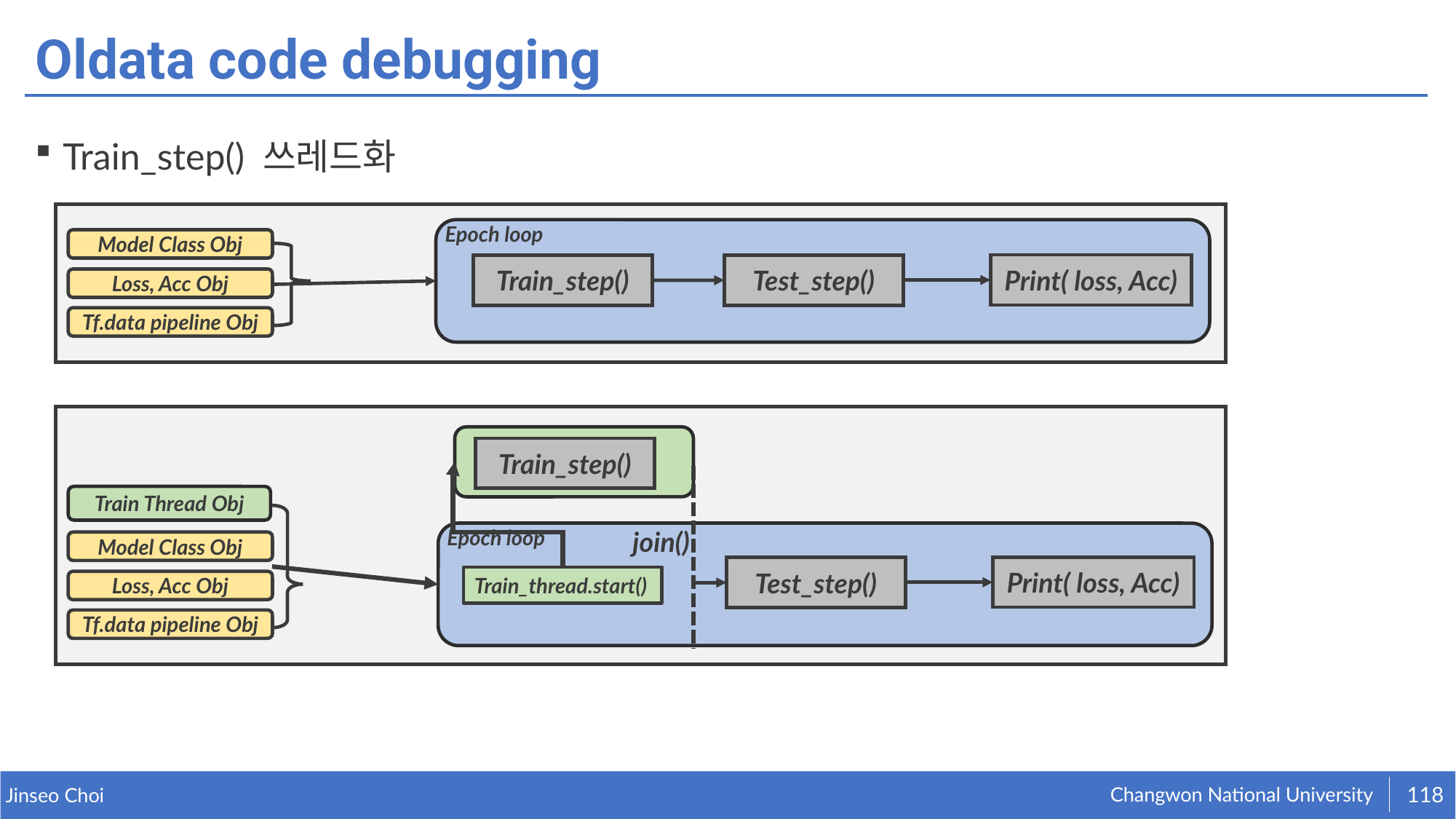

# Oldata code debugging
Train_step() 쓰레드화

Epoch loop

Model Class Obj

Print( loss, Acc)
Test_step()
Train_step()
Loss, Acc Obj
Tf.data pipeline Obj

Train_step()
Train Thread Obj

Epoch loop
join()

Model Class Obj
Print( loss, Acc)
Test_step()
Train_thread.start()
Loss, Acc Obj
Tf.data pipeline Obj
118